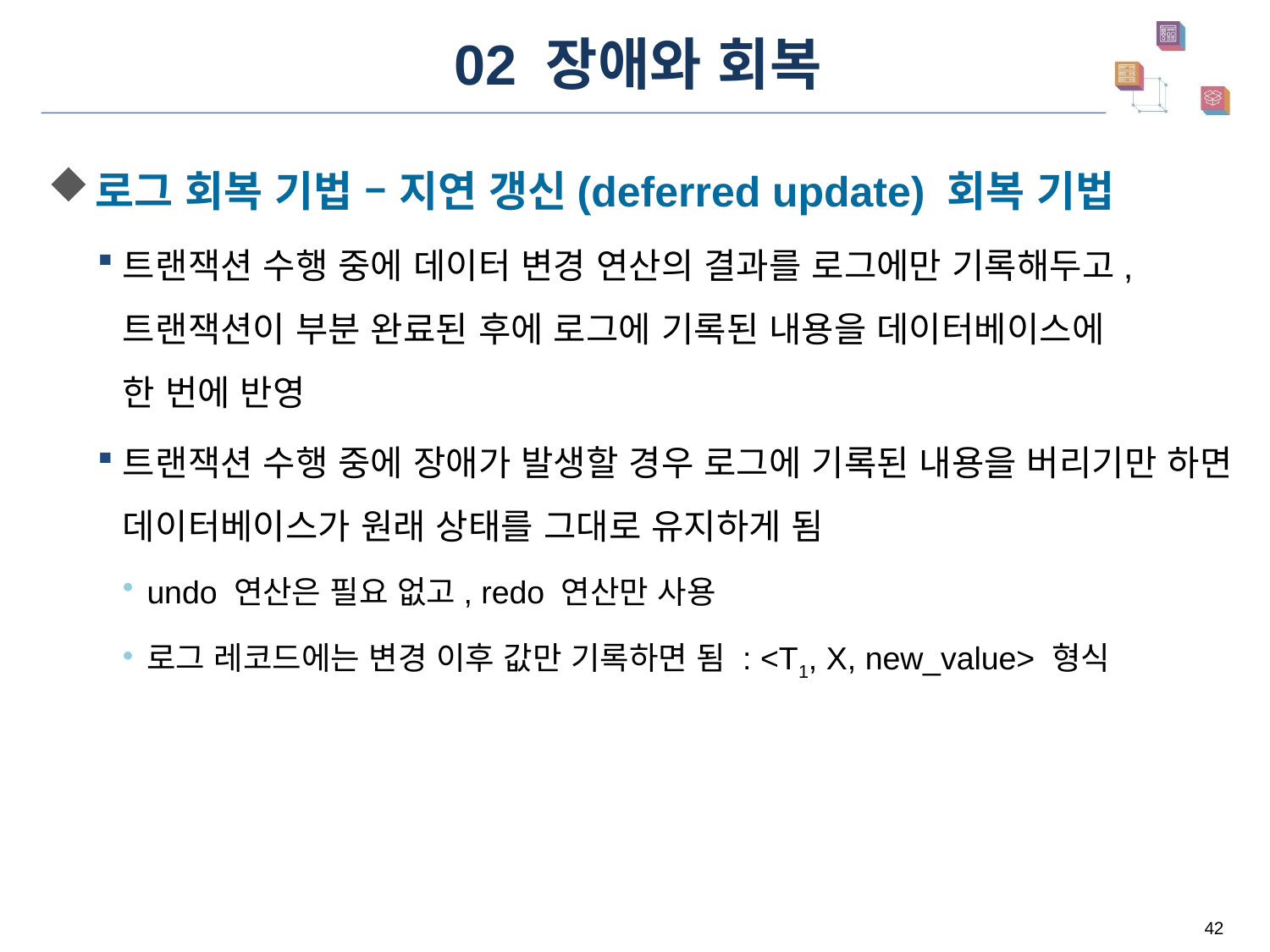

# 02 장애와 회복
로그 회복 기법 – 지연 갱신(deferred update) 회복 기법
트랜잭션 수행 중에 데이터 변경 연산의 결과를 로그에만 기록해두고, 트랜잭션이 부분 완료된 후에 로그에 기록된 내용을 데이터베이스에
한 번에 반영
트랜잭션 수행 중에 장애가 발생할 경우 로그에 기록된 내용을 버리기만 하면 데이터베이스가 원래 상태를 그대로 유지하게 됨
undo 연산은 필요 없고, redo 연산만 사용
로그 레코드에는 변경 이후 값만 기록하면 됨 : <T1, X, new_value> 형식